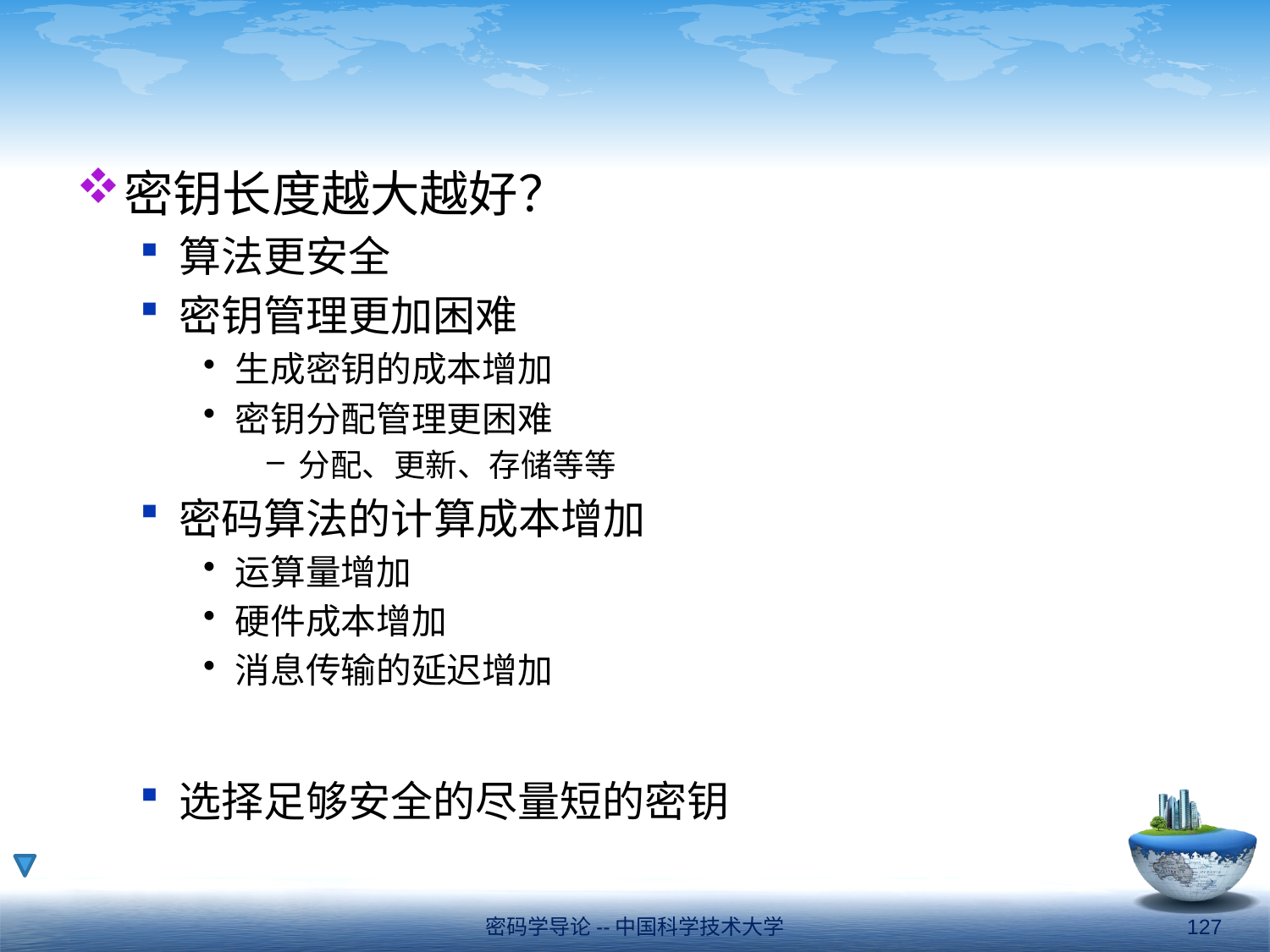

#
密钥长度越大越好？
算法更安全
密钥管理更加困难
生成密钥的成本增加
密钥分配管理更困难
分配、更新、存储等等
密码算法的计算成本增加
运算量增加
硬件成本增加
消息传输的延迟增加

选择足够安全的尽量短的密钥

密码学导论--中国科学技术大学
127